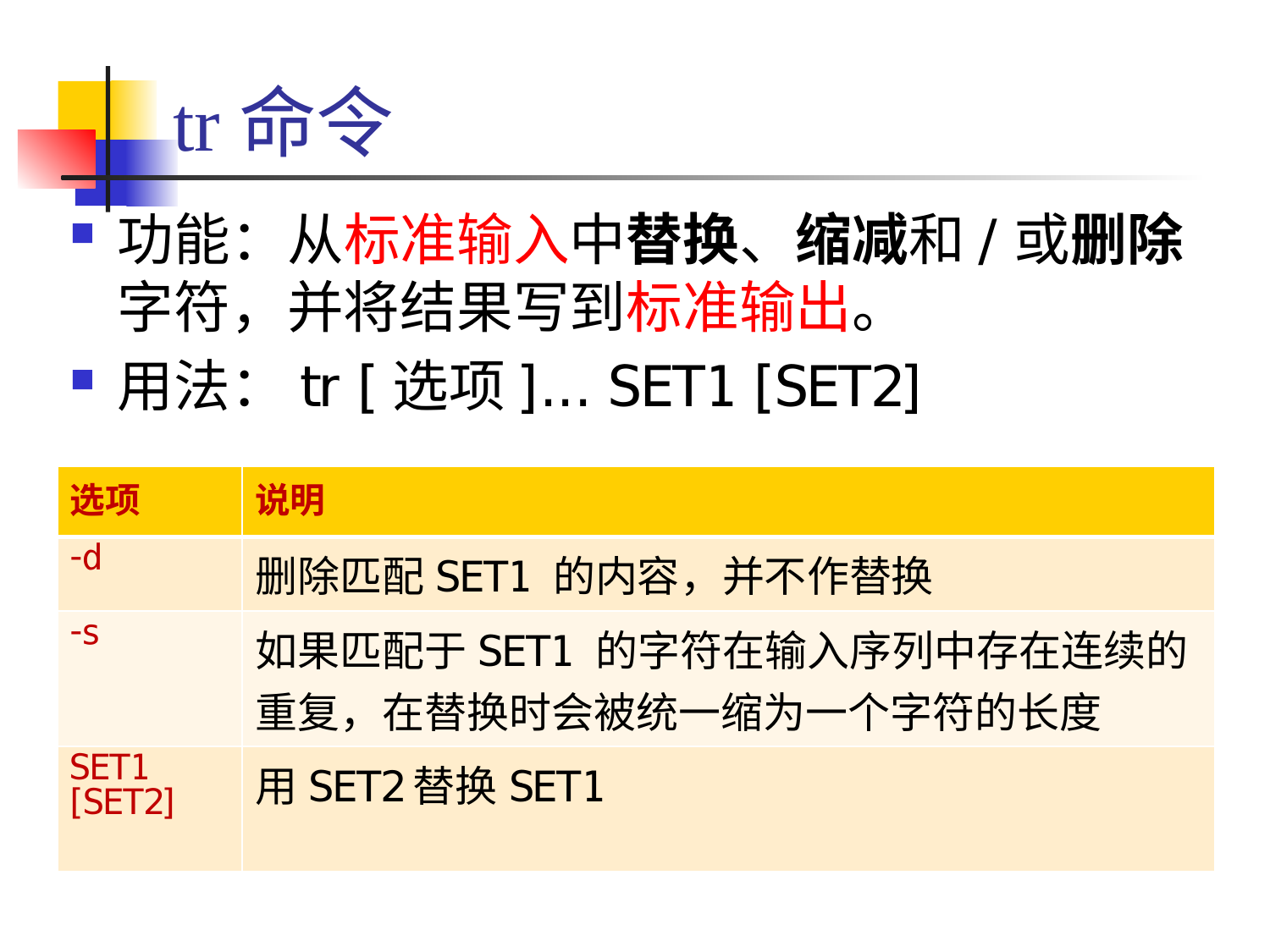

# tr命令
功能：从标准输入中替换、缩减和/或删除字符，并将结果写到标准输出。
用法：tr [选项]... SET1 [SET2]
| 选项 | 说明 |
| --- | --- |
| -d | 删除匹配SET1 的内容，并不作替换 |
| -s | 如果匹配于SET1 的字符在输入序列中存在连续的重复，在替换时会被统一缩为一个字符的长度 |
| SET1 [SET2] | 用SET2替换SET1 |